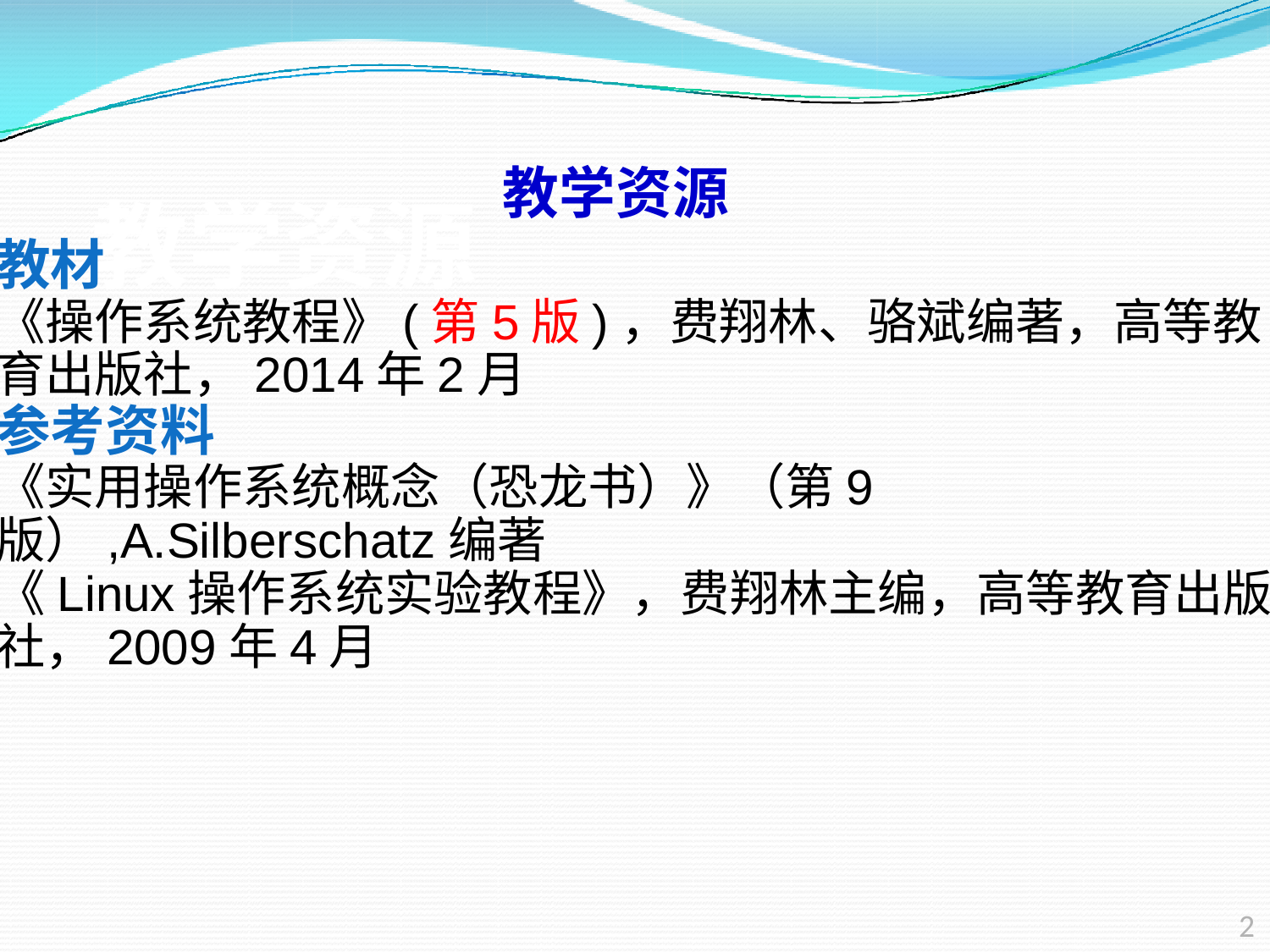

教学资源
教材
《操作系统教程》(第5版)，费翔林、骆斌编著，高等教育出版社，2014年2月
参考资料
《实用操作系统概念（恐龙书）》（第9版）,A.Silberschatz编著
《Linux操作系统实验教程》，费翔林主编，高等教育出版社，2009年4月
# 教学资源
2